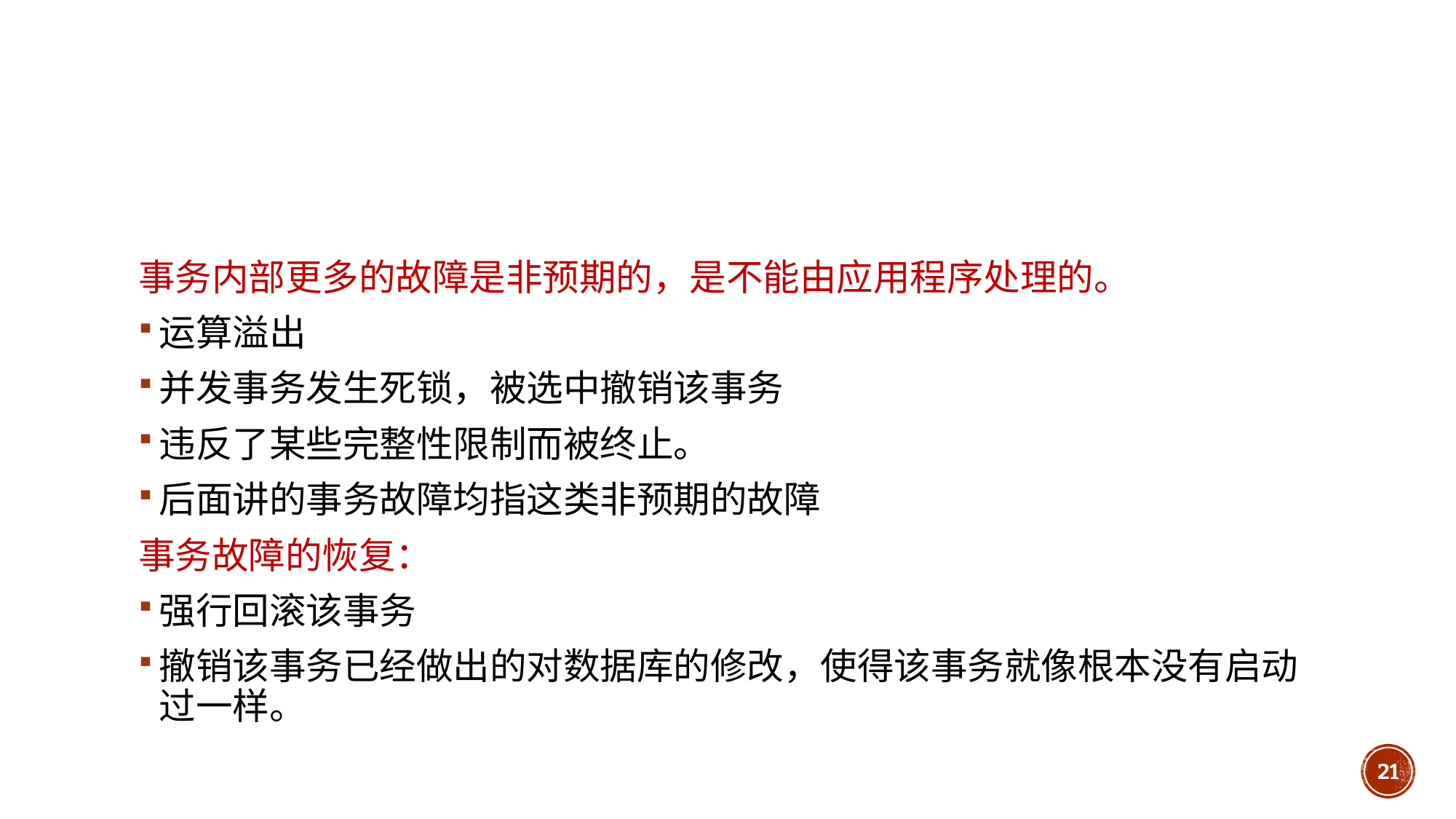

#
事务内部更多的故障是非预期的，是不能由应用程序处理的。
运算溢出
并发事务发生死锁，被选中撤销该事务
违反了某些完整性限制而被终止。
后面讲的事务故障均指这类非预期的故障
事务故障的恢复：
强行回滚该事务
撤销该事务已经做出的对数据库的修改，使得该事务就像根本没有启动过一样。
21